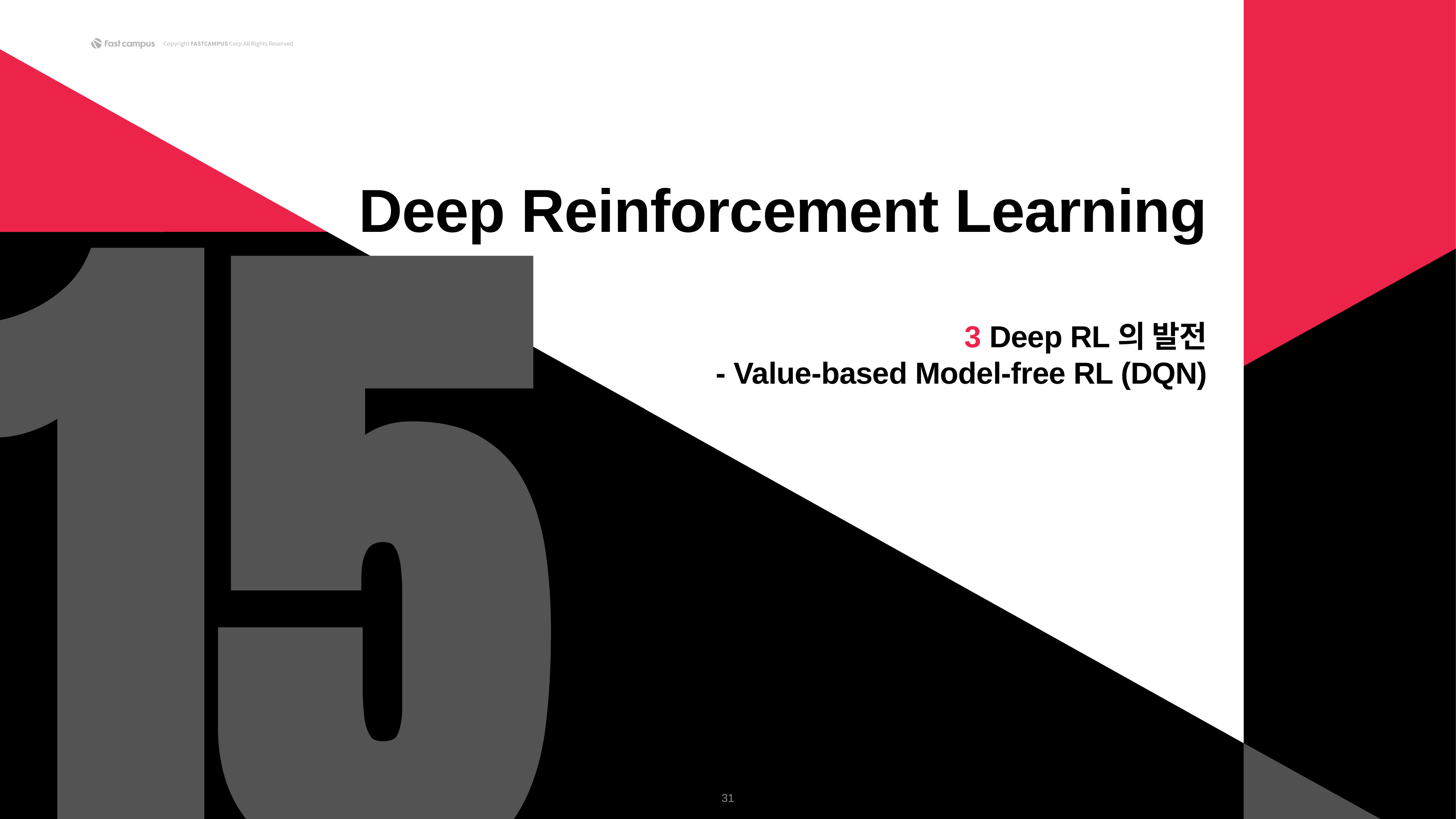

1
5
Deep Reinforcement Learning

3 Deep RL의 발전
- Value-based Model-free RL (DQN)

31